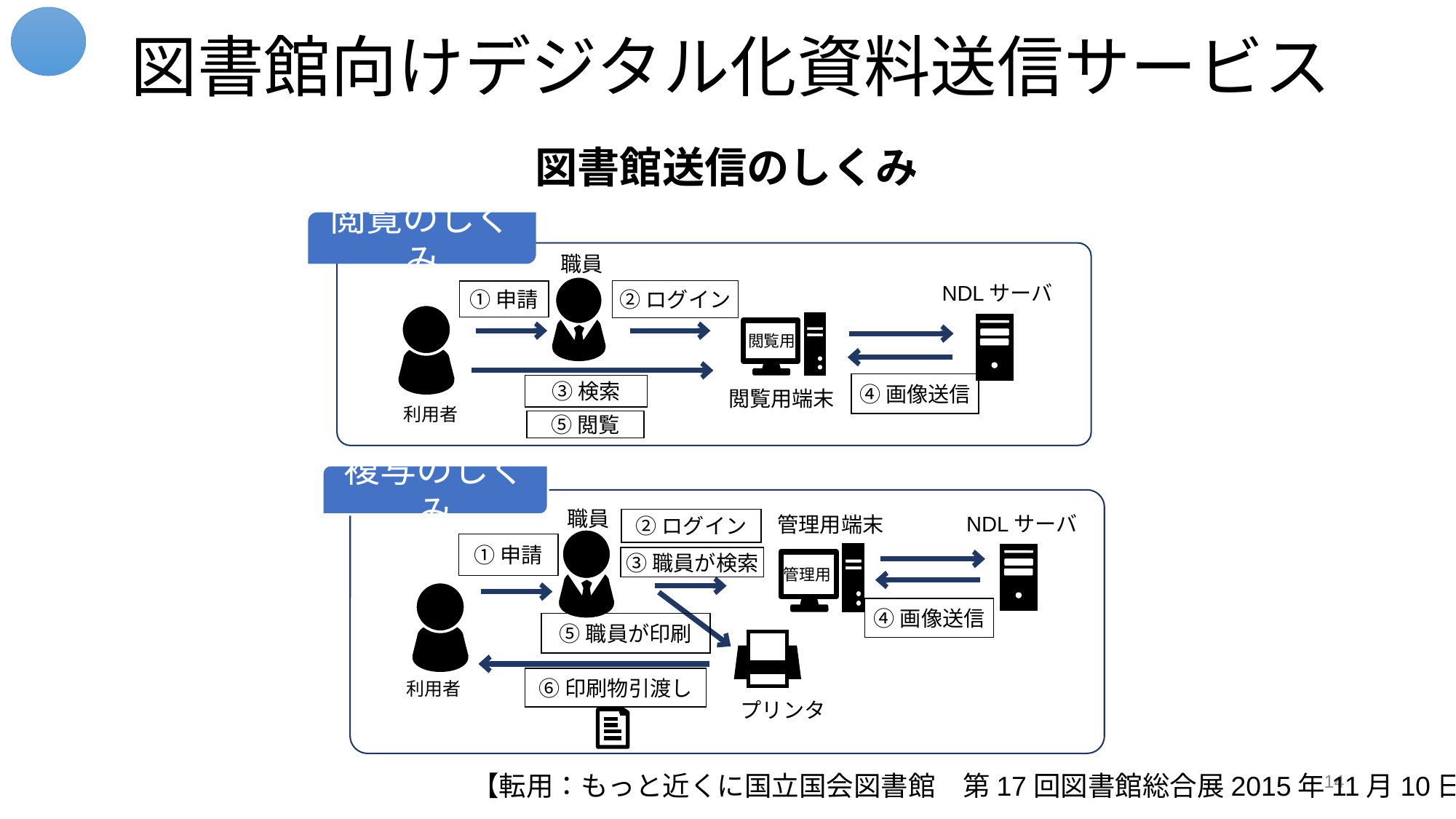

図書館向けデジタル化資料送信サービス
# 図書館送信のしくみ
閲覧のしくみ

職員

NDLサーバ
②ログイン
①申請

閲覧用

④画像送信
③検索
閲覧用端末
利用者
⑤閲覧
複写のしくみ

職員
NDLサーバ
管理用端末
②ログイン

①申請

管理用

③職員が検索

④画像送信
⑤職員が印刷

⑥印刷物引渡し
利用者
プリンタ

14
【転用：もっと近くに国立国会図書館　第17回図書館総合展2015年11月10日】